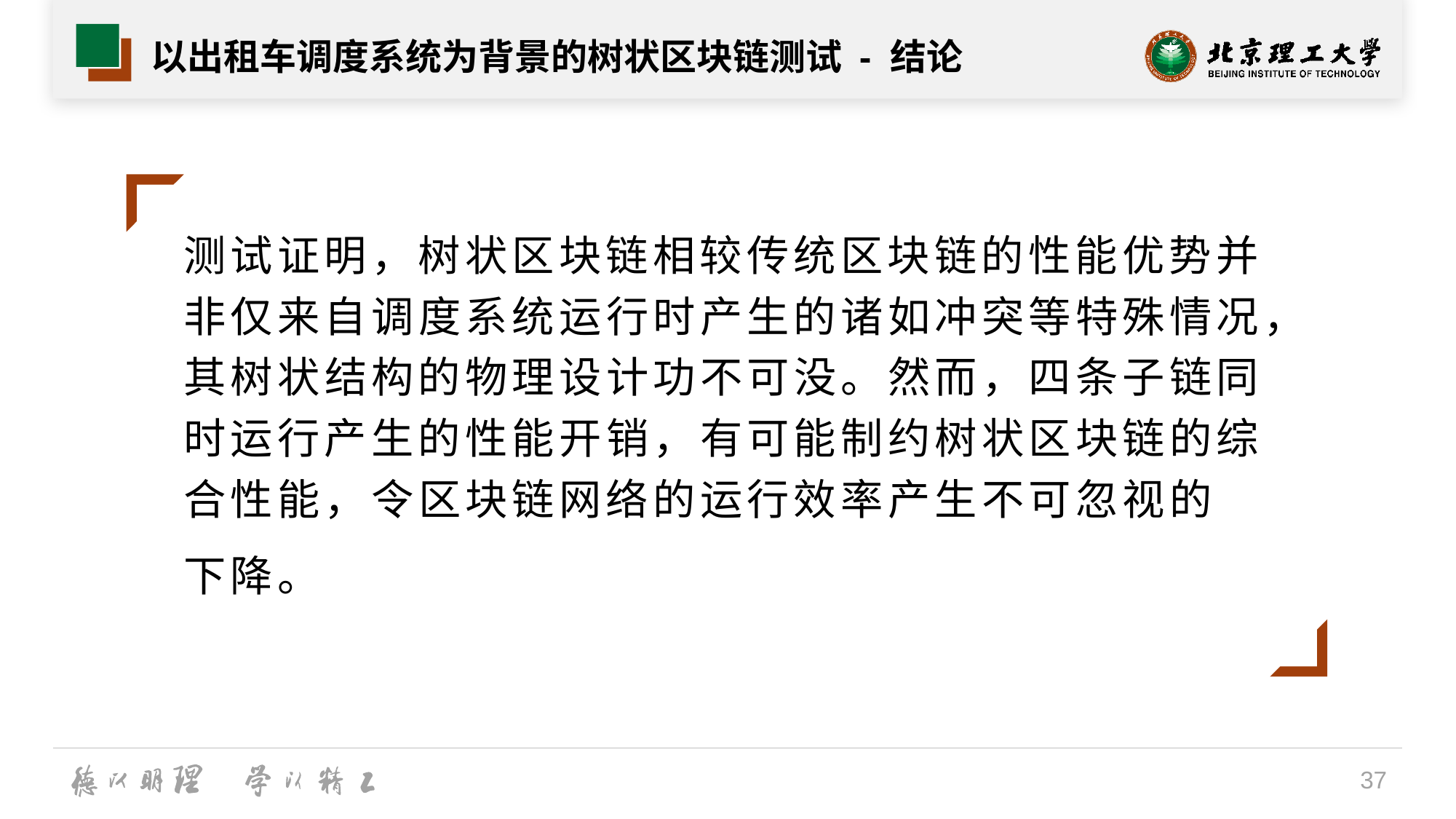

# 以出租车调度系统为背景的树状区块链测试 - 结论

测试证明，树状区块链相较传统区块链的性能优势并非仅来自调度系统运行时产生的诸如冲突等特殊情况，其树状结构的物理设计功不可没。然而，四条子链同时运行产生的性能开销，有可能制约树状区块链的综合性能，令区块链网络的运行效率产生不可忽视的
下降。